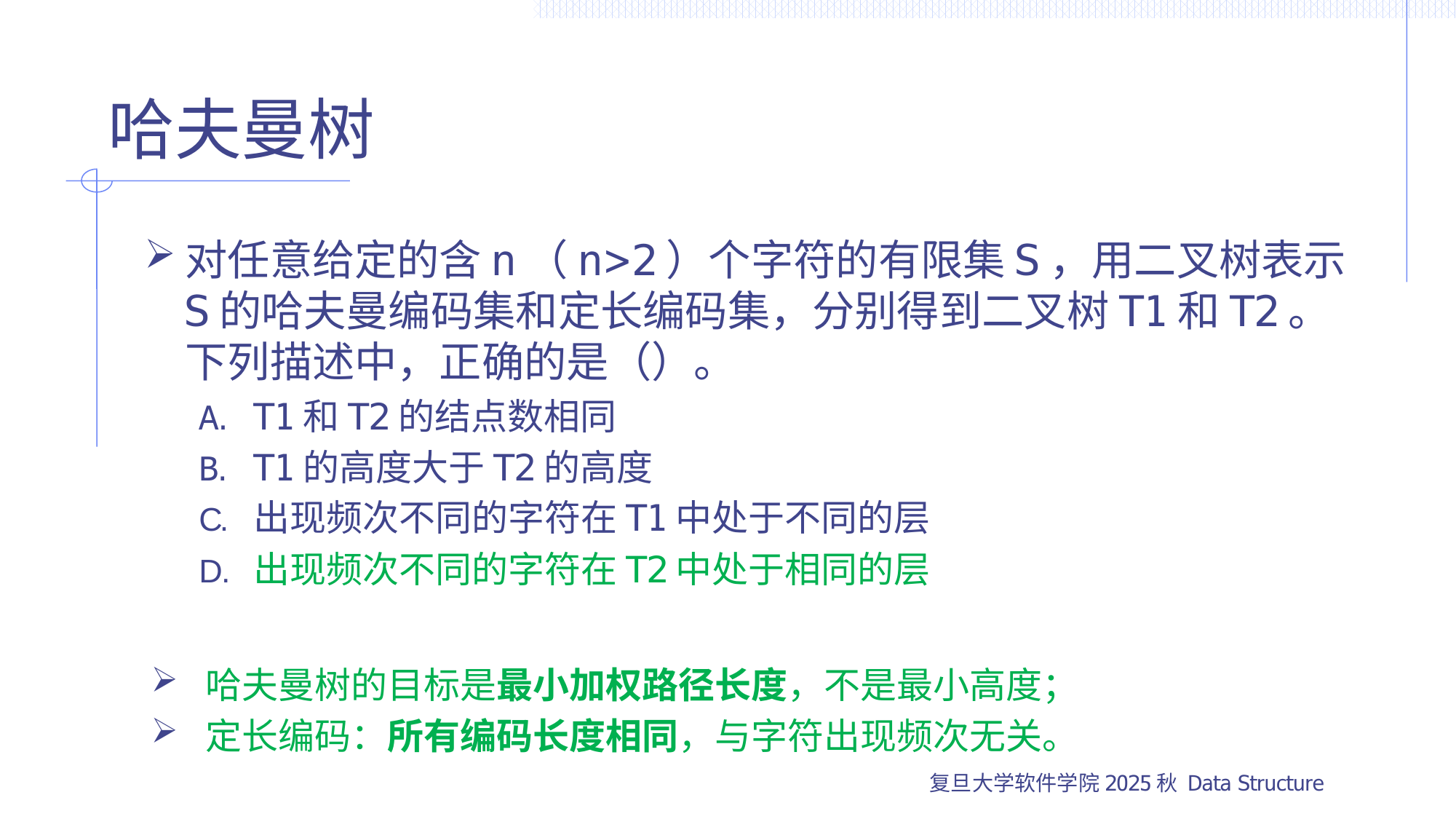

# 哈夫曼树
对任意给定的含n（n>2）个字符的有限集S，用二叉树表示S的哈夫曼编码集和定长编码集，分别得到二叉树T1和T2。下列描述中，正确的是（）。
T1和T2的结点数相同
T1的高度大于T2的高度
出现频次不同的字符在T1中处于不同的层
出现频次不同的字符在T2中处于相同的层

哈夫曼树的目标是最小加权路径长度，不是最小高度；
定长编码：所有编码长度相同，与字符出现频次无关。